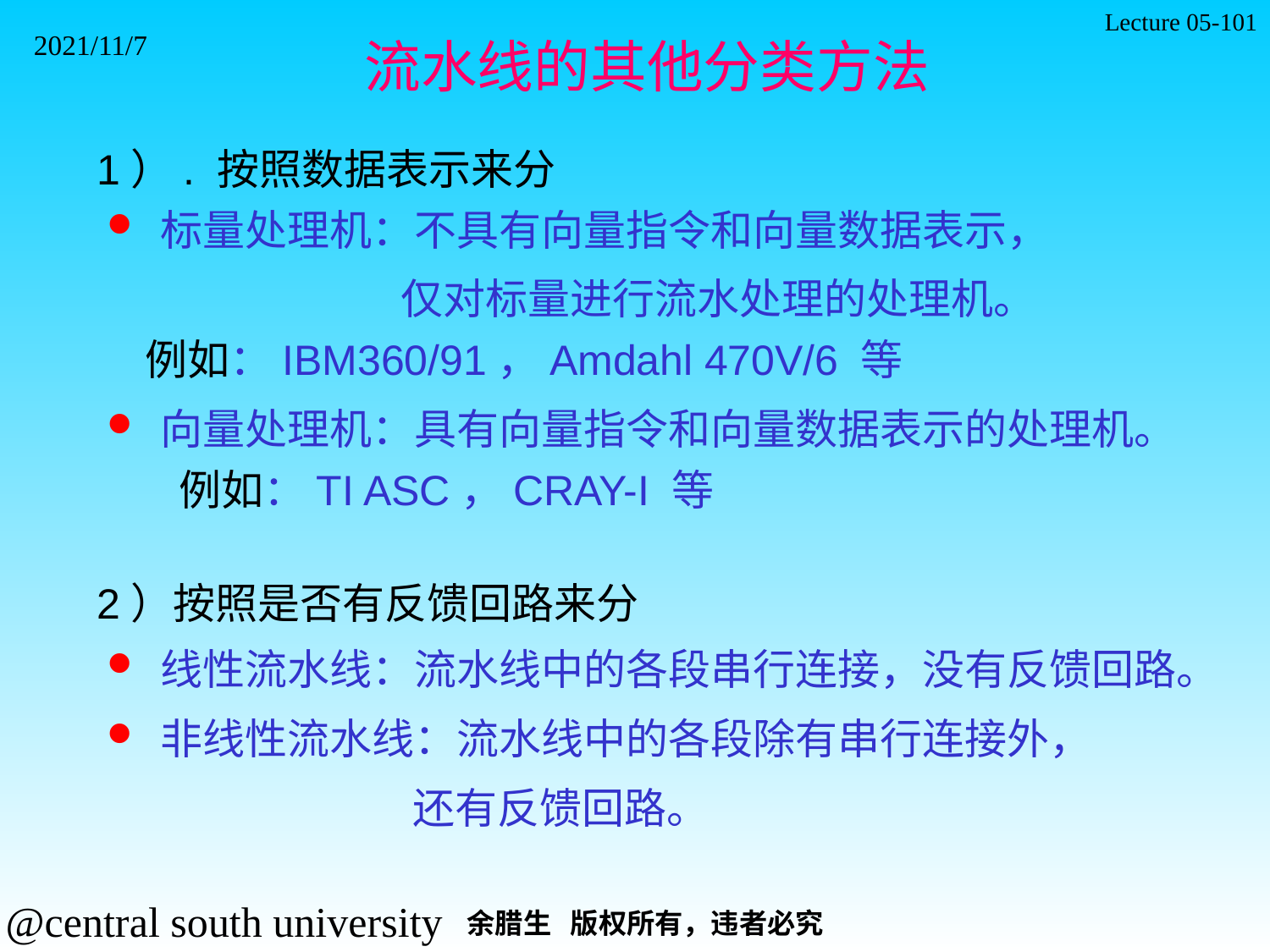

Lecture 05-101
2021/11/7
流水线的其他分类方法
1）. 按照数据表示来分

 标量处理机：不具有向量指令和向量数据表示，
 　　　　           仅对标量进行流水处理的处理机。
    例如：IBM360/91，Amdahl 470V/6 等
 向量处理机：具有向量指令和向量数据表示的处理机。
　例如：TI ASC，CRAY-I 等
#

2）按照是否有反馈回路来分
 线性流水线：流水线中的各段串行连接，没有反馈回路。
 非线性流水线：流水线中的各段除有串行连接外，
                               还有反馈回路。
余腊生   版权所有，违者必究